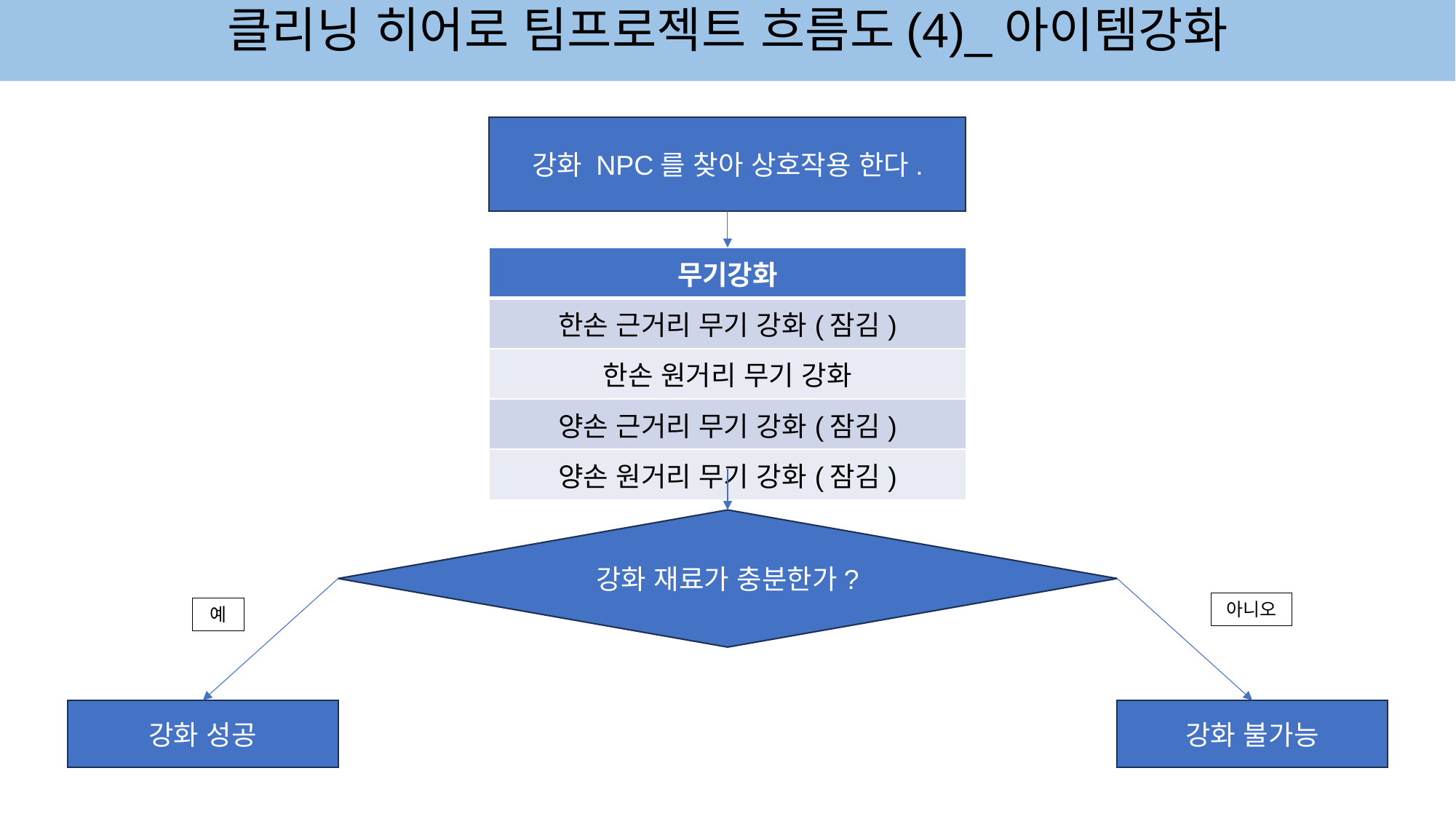

클리닝 히어로 팀프로젝트 흐름도(4)_아이템강화
강화 NPC를 찾아 상호작용 한다.
| 무기강화 |
| --- |
| 한손 근거리 무기 강화(잠김) |
| 한손 원거리 무기 강화 |
| 양손 근거리 무기 강화(잠김) |
| 양손 원거리 무기 강화(잠김) |
강화 재료가 충분한가?
아니오
예
강화 성공
강화 불가능